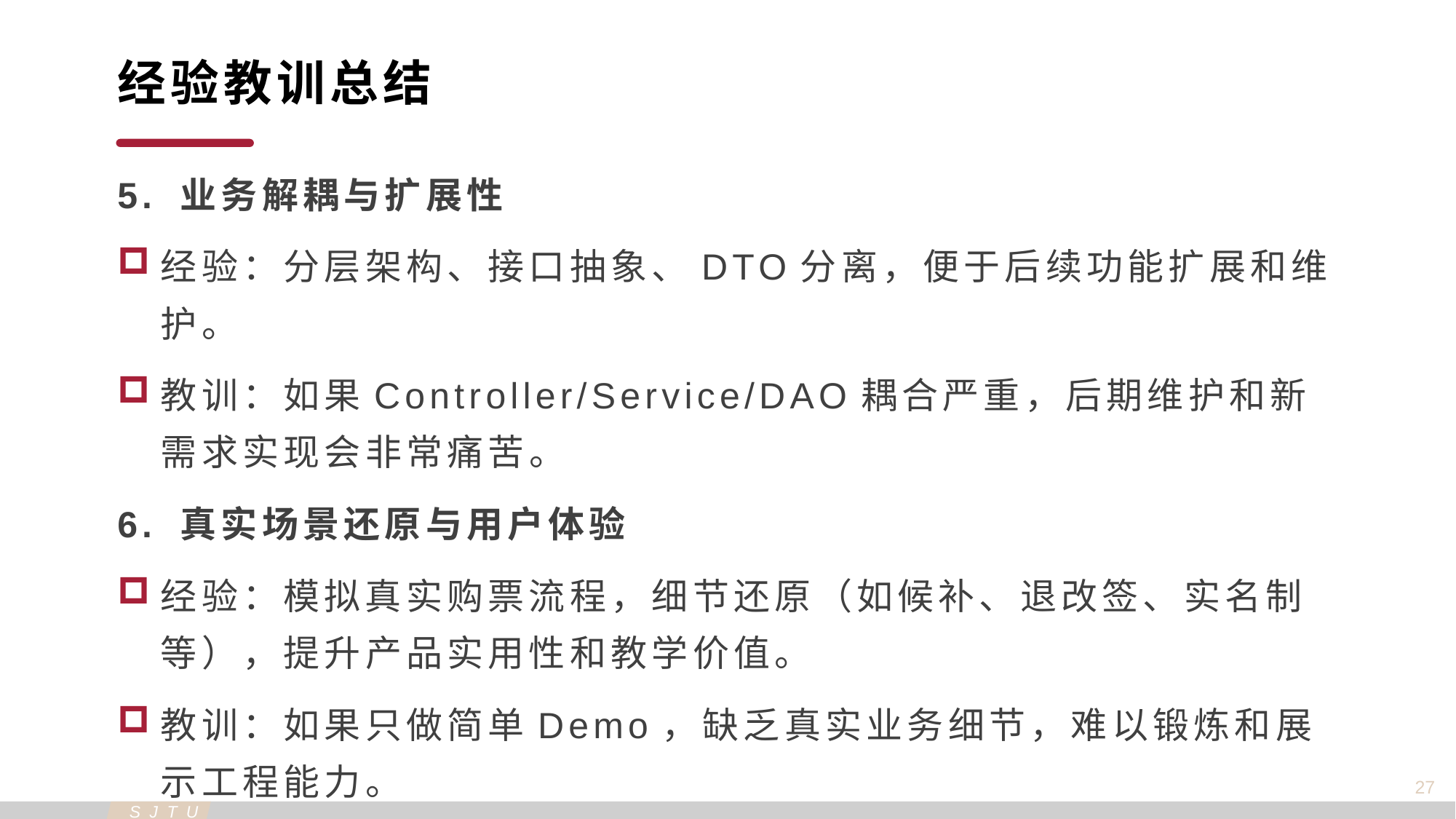

经验教训总结
5. 业务解耦与扩展性
经验：分层架构、接口抽象、DTO分离，便于后续功能扩展和维护。
教训：如果Controller/Service/DAO耦合严重，后期维护和新需求实现会非常痛苦。
6. 真实场景还原与用户体验
经验：模拟真实购票流程，细节还原（如候补、退改签、实名制等），提升产品实用性和教学价值。
教训：如果只做简单Demo，缺乏真实业务细节，难以锻炼和展示工程能力。

27